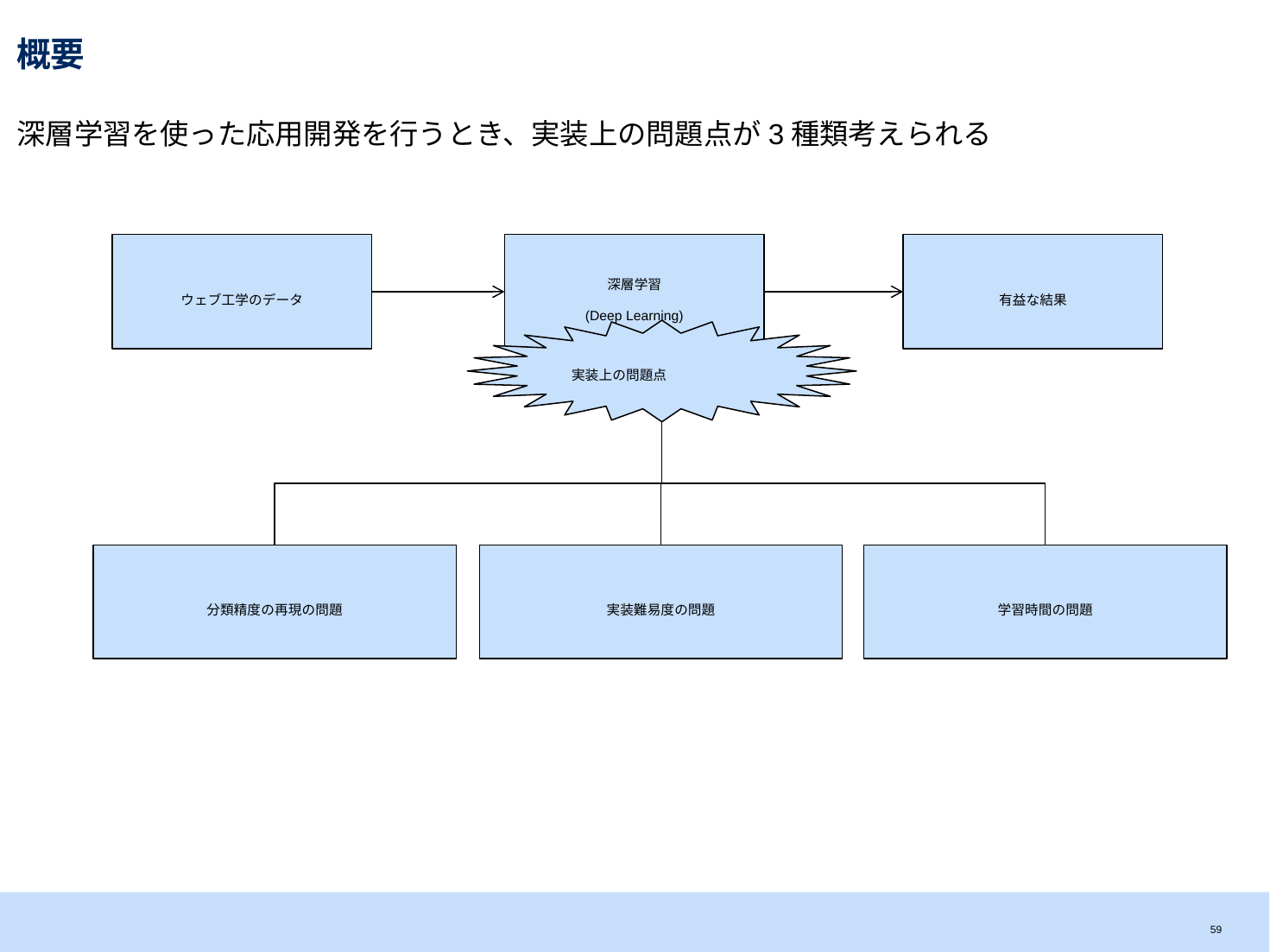

# 概要
深層学習を使った応用開発を行うとき、実装上の問題点が3種類考えられる
ウェブ工学のデータ
深層学習
(Deep Learning)
有益な結果
実装上の問題点
実装難易度の問題
学習時間の問題
分類精度の再現の問題
59